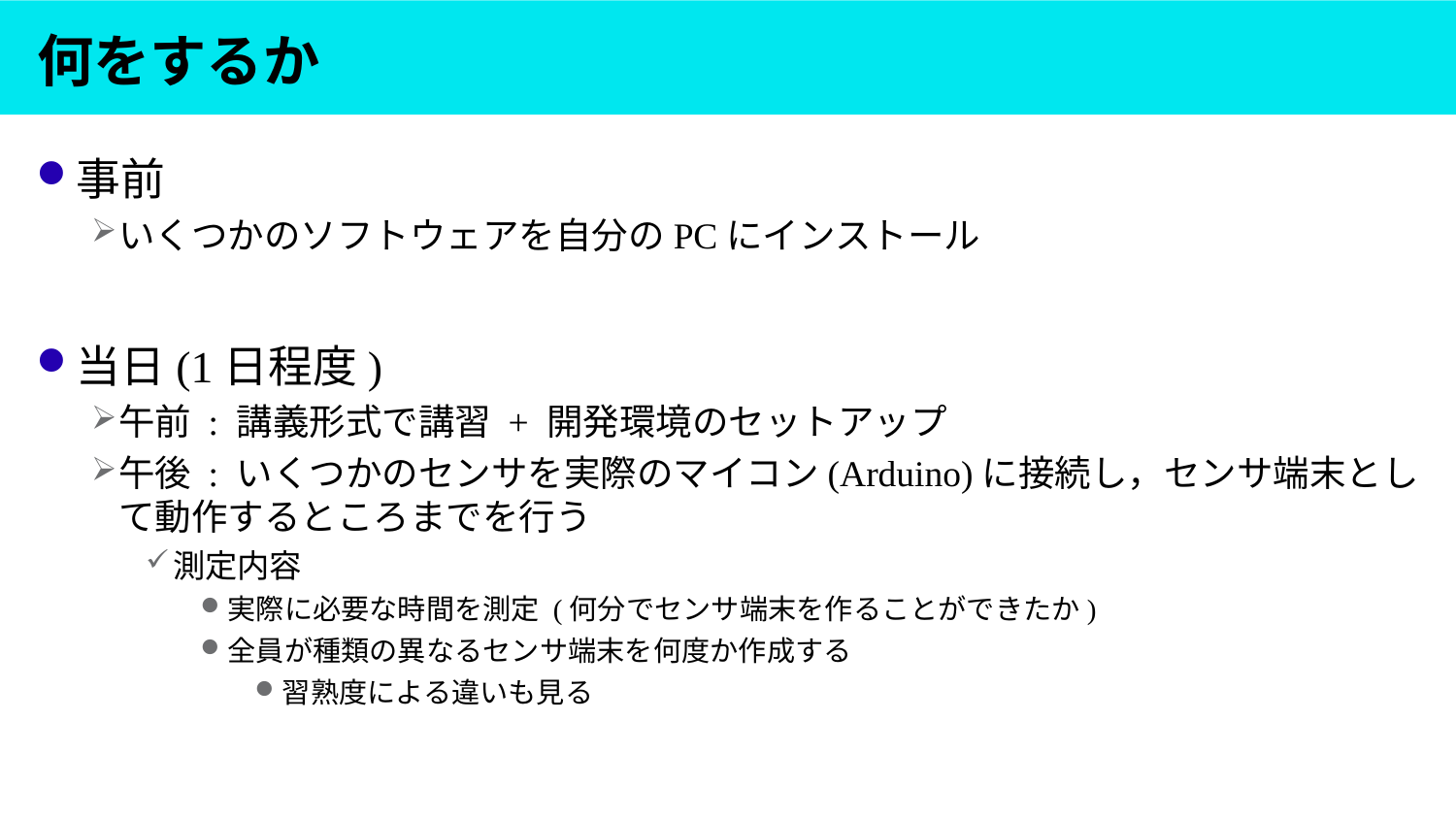

# 何をするか
事前
いくつかのソフトウェアを自分のPCにインストール

当日(1日程度)
午前 : 講義形式で講習 + 開発環境のセットアップ
午後 : いくつかのセンサを実際のマイコン(Arduino)に接続し，センサ端末として動作するところまでを行う
測定内容
実際に必要な時間を測定 (何分でセンサ端末を作ることができたか)
全員が種類の異なるセンサ端末を何度か作成する
習熟度による違いも見る